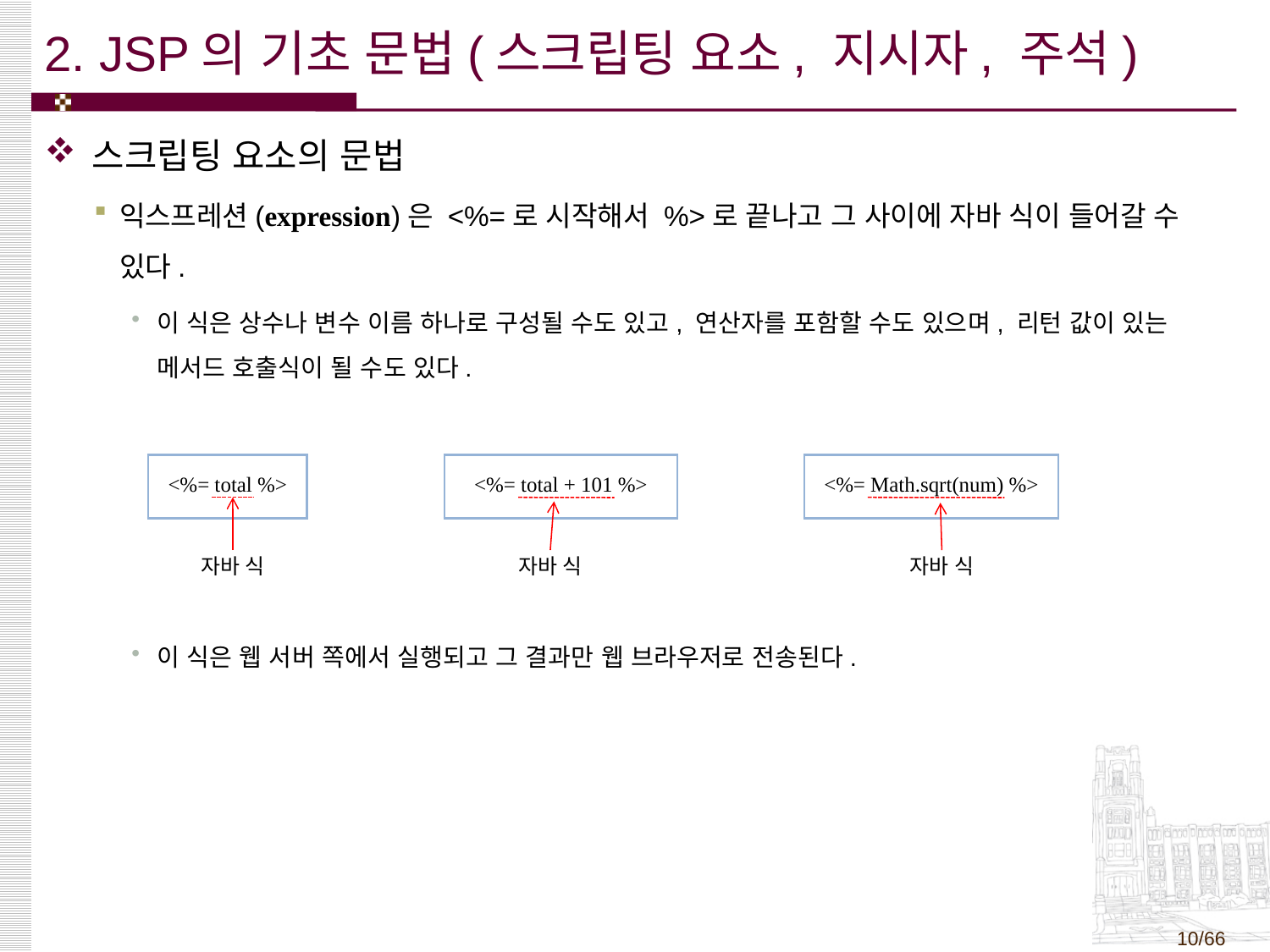

# 2. JSP의 기초 문법(스크립팅 요소, 지시자, 주석)
스크립팅 요소의 문법
익스프레션(expression)은 <%=로 시작해서 %>로 끝나고 그 사이에 자바 식이 들어갈 수 있다.
이 식은 상수나 변수 이름 하나로 구성될 수도 있고, 연산자를 포함할 수도 있으며, 리턴 값이 있는 메서드 호출식이 될 수도 있다.

이 식은 웹 서버 쪽에서 실행되고 그 결과만 웹 브라우저로 전송된다.

| <%= total %> |
| --- |
| <%= total + 101 %> |
| --- |
| <%= Math.sqrt(num) %> |
| --- |
자바 식
자바 식
자바 식